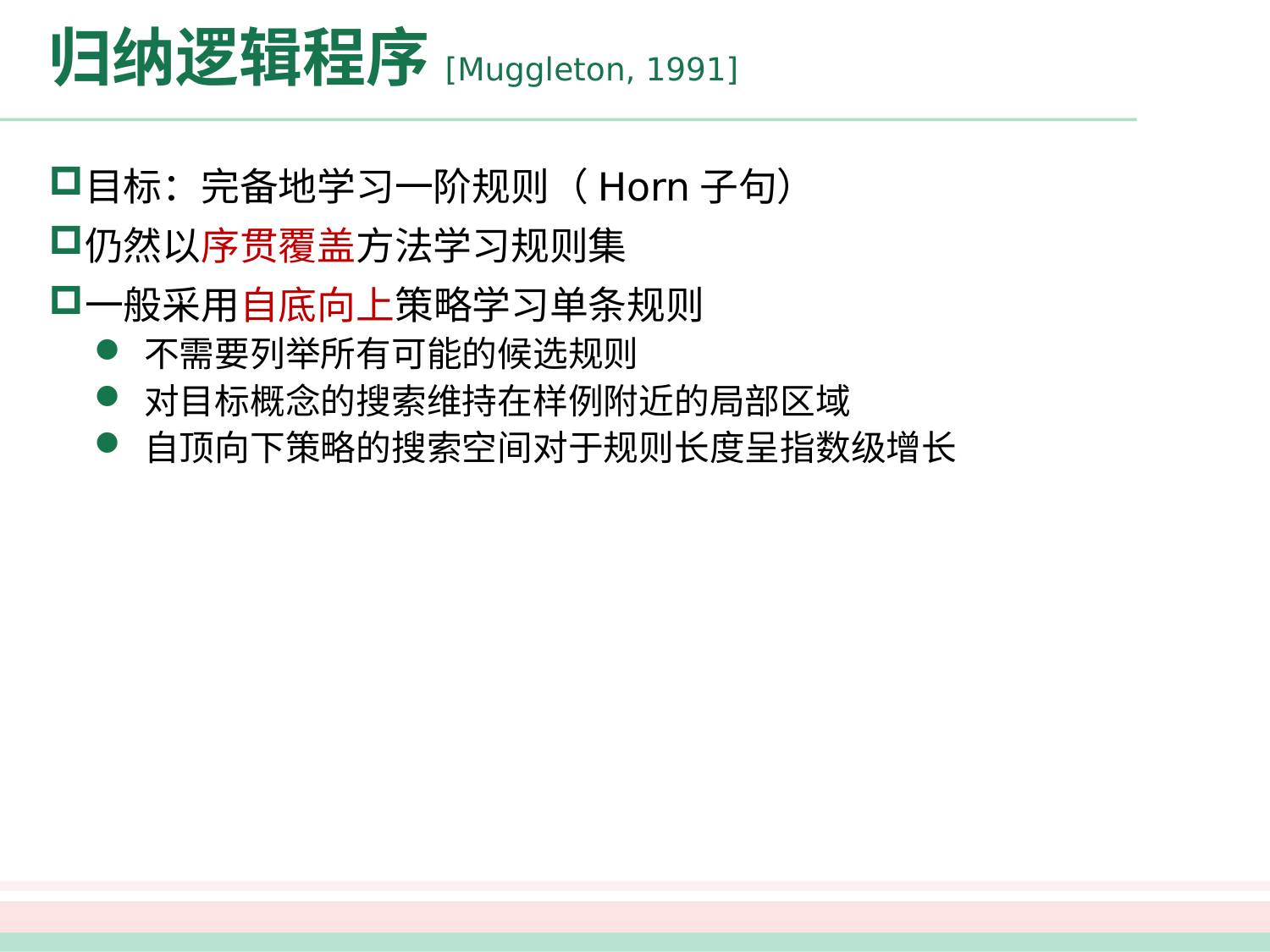

# 归纳逻辑程序[Muggleton, 1991]
目标：完备地学习一阶规则（Horn子句）
仍然以序贯覆盖方法学习规则集
一般采用自底向上策略学习单条规则
不需要列举所有可能的候选规则
对目标概念的搜索维持在样例附近的局部区域
自顶向下策略的搜索空间对于规则长度呈指数级增长